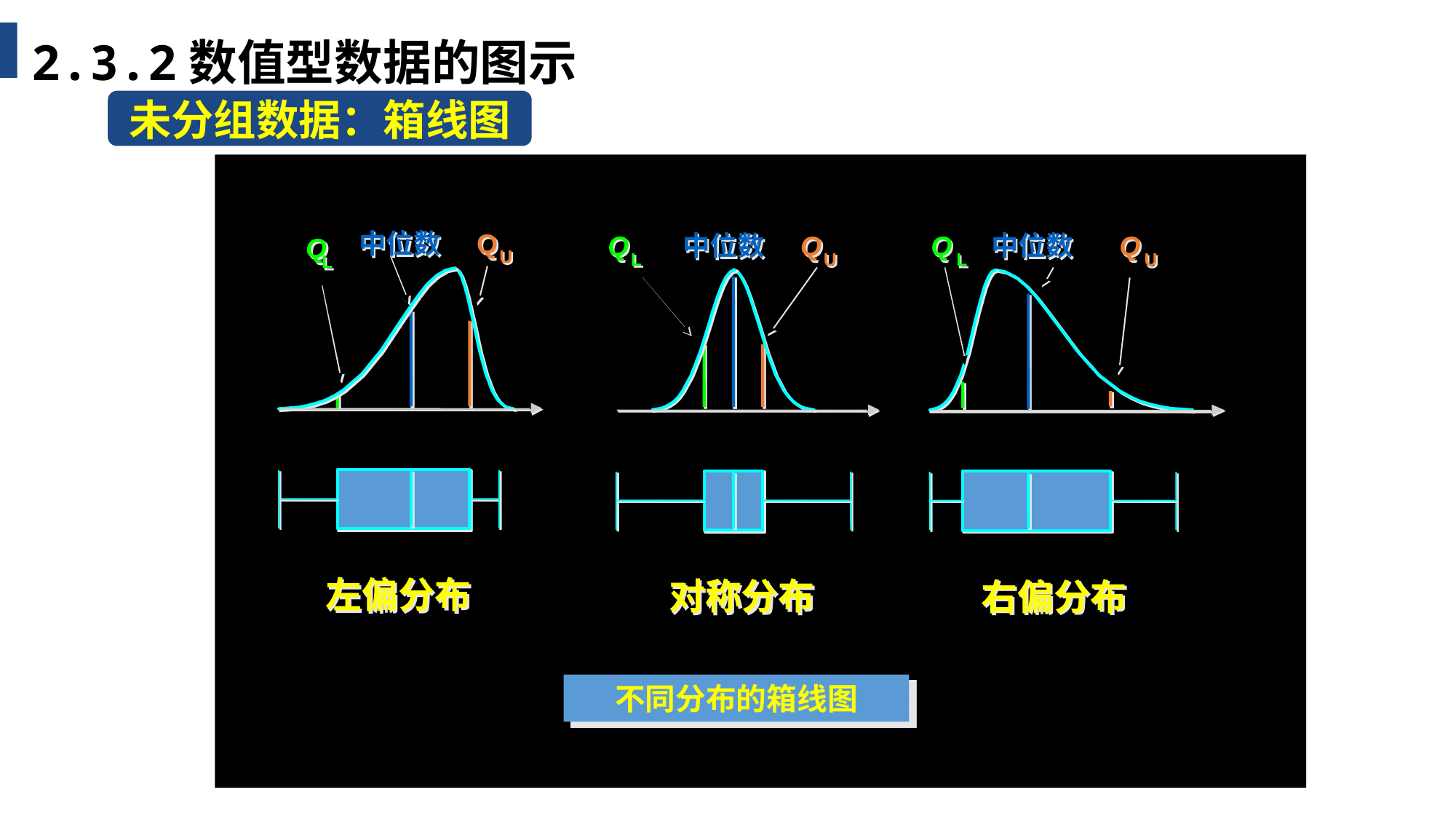

2.3.2数值型数据的图示
未分组数据：箱线图

中位数

Q
Q
U
L

左偏分布
Q
中位数

Q
L
U

对称分布
Q

中位数

Q
L
U

右偏分布
不同分布的箱线图